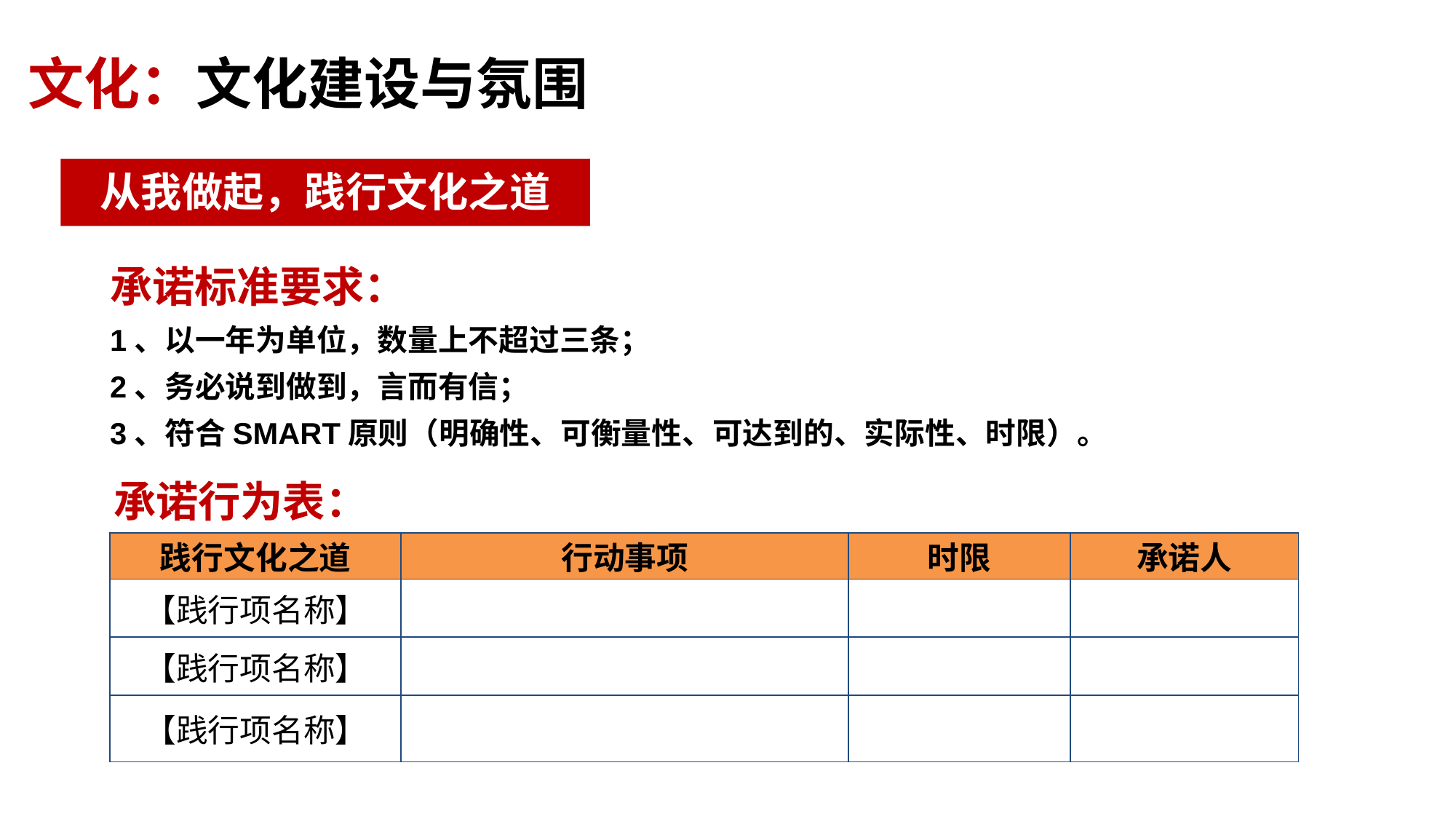

文化：文化建设与氛围
从我做起，践行文化之道
    承诺标准要求：
    1、以一年为单位，数量上不超过三条；
    2、务必说到做到，言而有信；
    3、符合SMART原则（明确性、可衡量性、可达到的、实际性、时限）。
 承诺行为表：
| 践行文化之道 | 行动事项 | 时限 | 承诺人 |
| --- | --- | --- | --- |
| 【践行项名称】 |  |  |  |
| 【践行项名称】 |  |  |  |
| 【践行项名称】 |  |  |  |